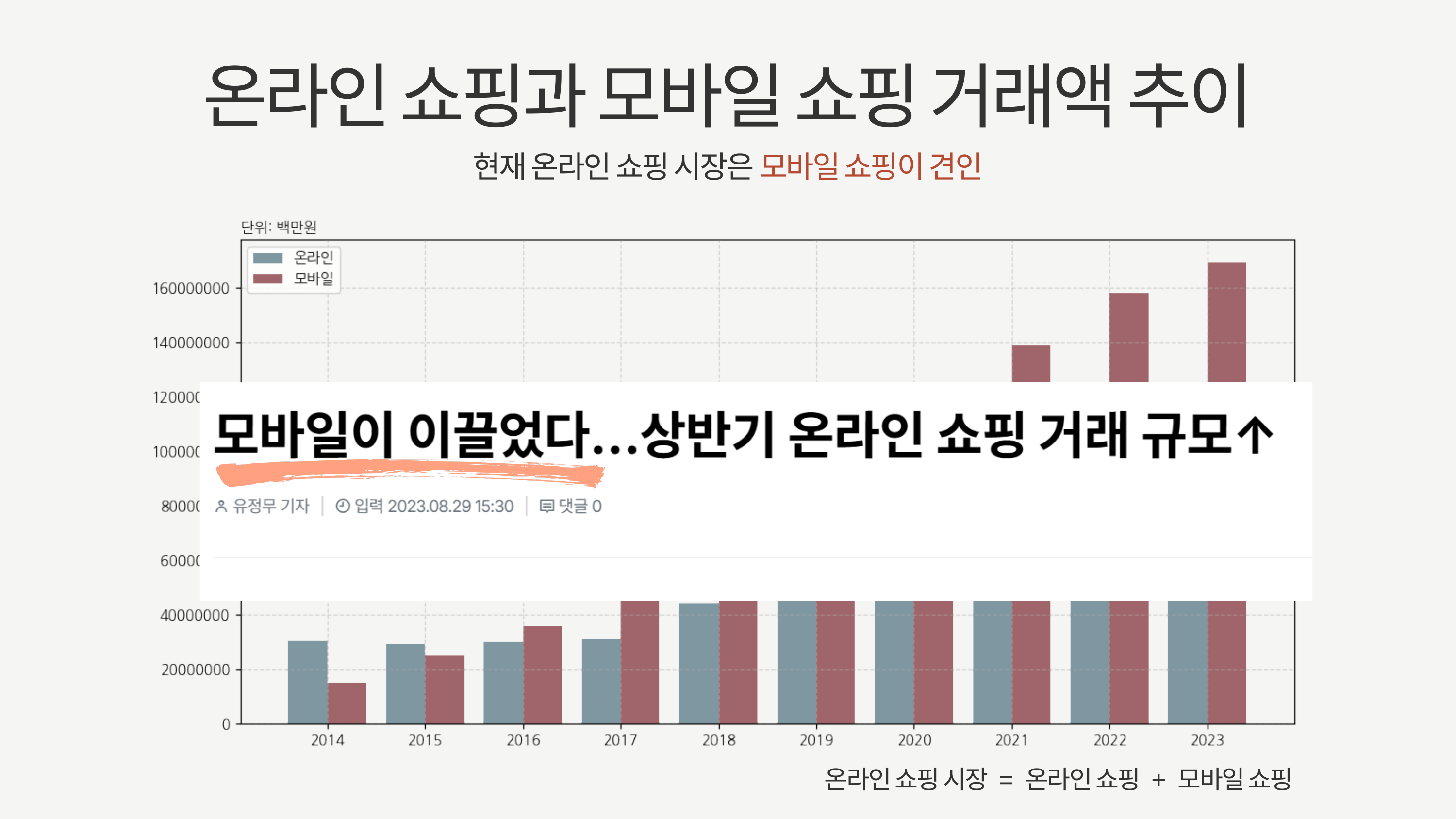

온라인 쇼핑과 모바일 쇼핑 거래액 추이
현재 온라인 쇼핑 시장은 모바일 쇼핑이 견인

온라인 쇼핑 시장 = 온라인 쇼핑 + 모바일 쇼핑